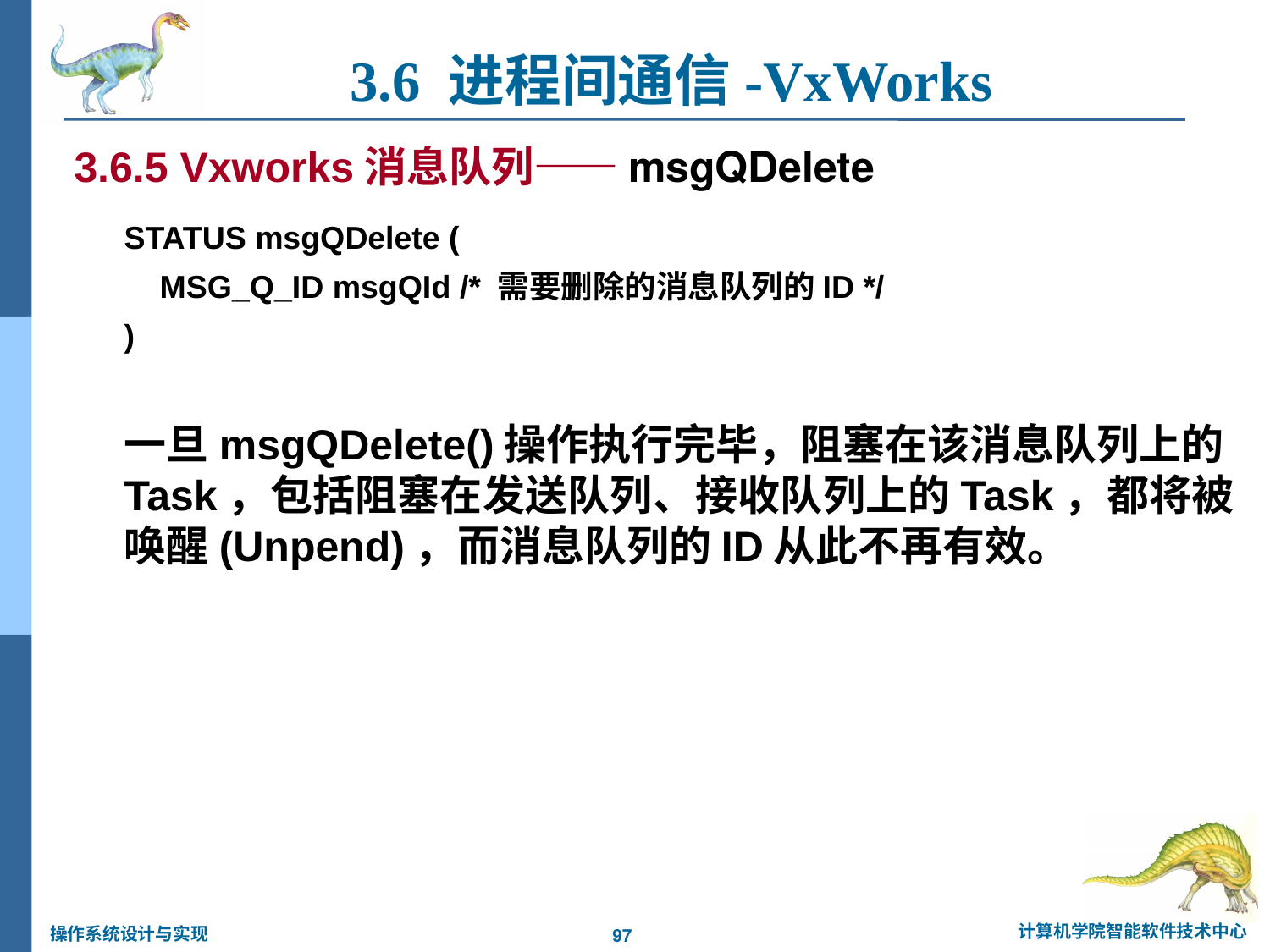

3.6 进程间通信-VxWorks
3.6.5 Vxworks消息队列——msgQDelete
STATUS msgQDelete (
    MSG_Q_ID msgQId /* 需要删除的消息队列的ID */
)

一旦msgQDelete()操作执行完毕，阻塞在该消息队列上的Task，包括阻塞在发送队列、接收队列上的Task，都将被唤醒(Unpend)，而消息队列的ID从此不再有效。